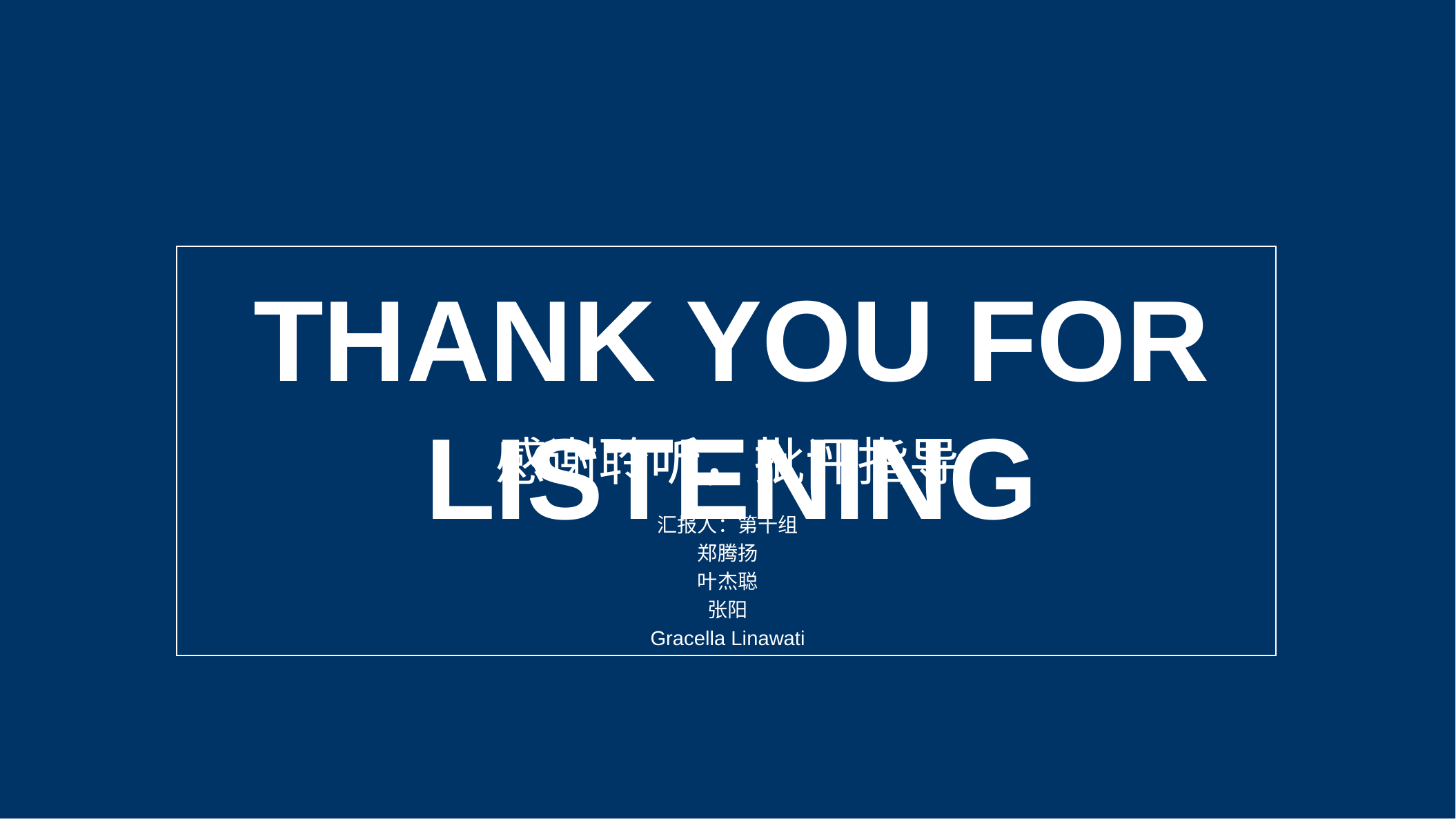

Thank you for listening
感谢聆听，批评指导
汇报人：第十组
郑腾扬
叶杰聪
张阳
Gracella Linawati